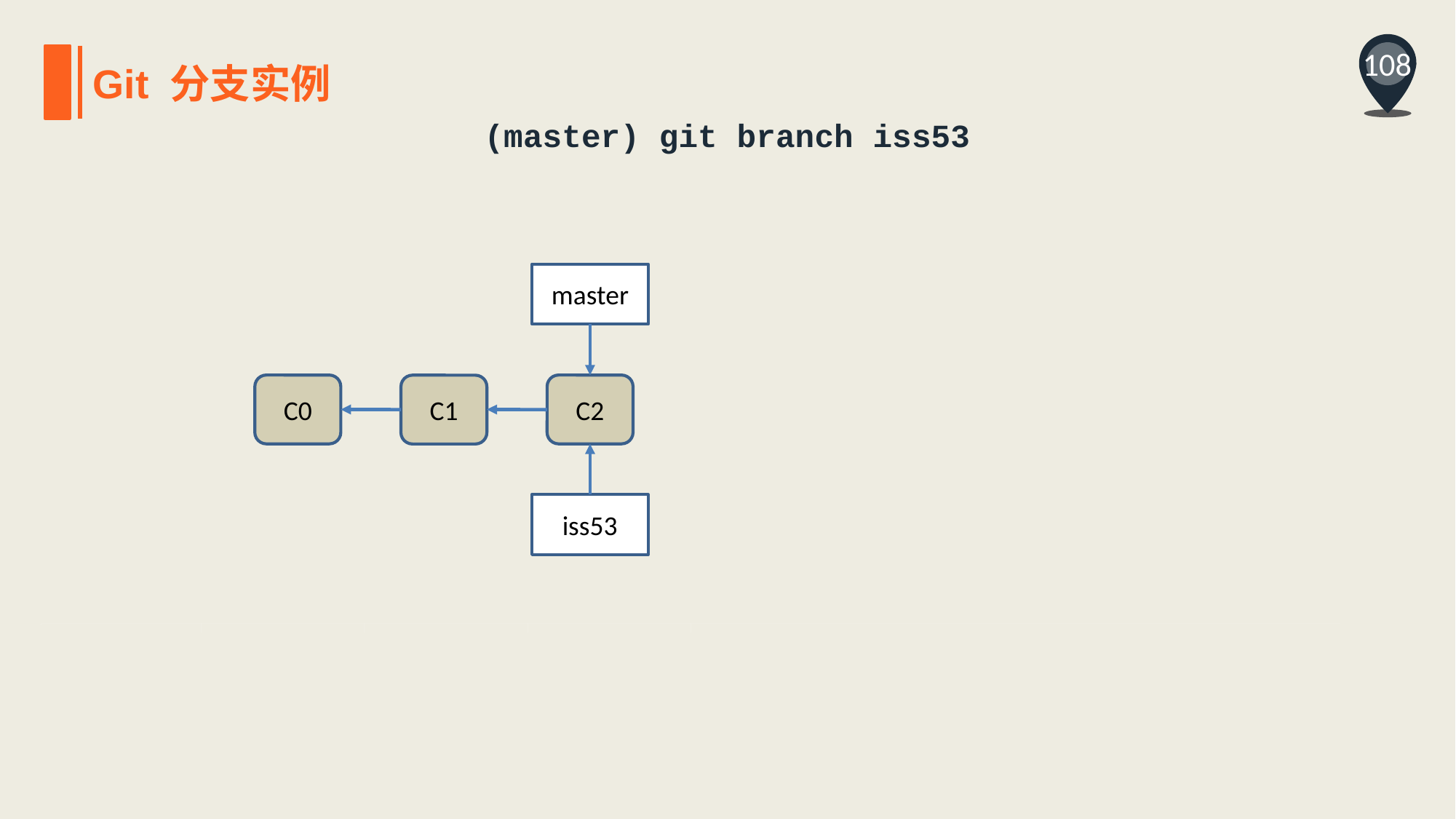

108

Git 分支实例
(master) git branch iss53
master
C0
C2
C1
iss53